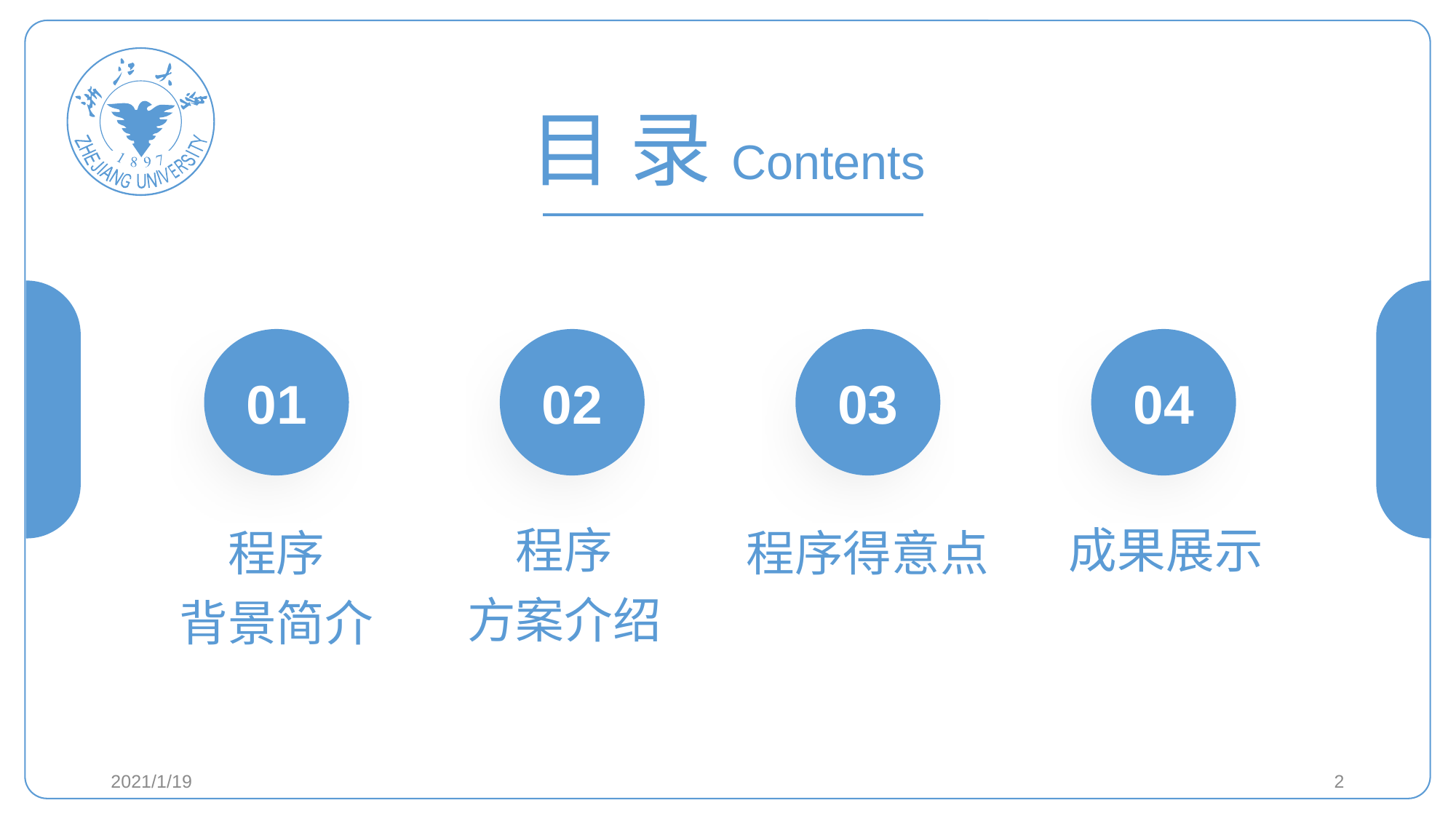

目 录Contents

01
02
03
04

程序
方案介绍
成果展示
程序
背景简介
程序得意点
2021/1/19
2